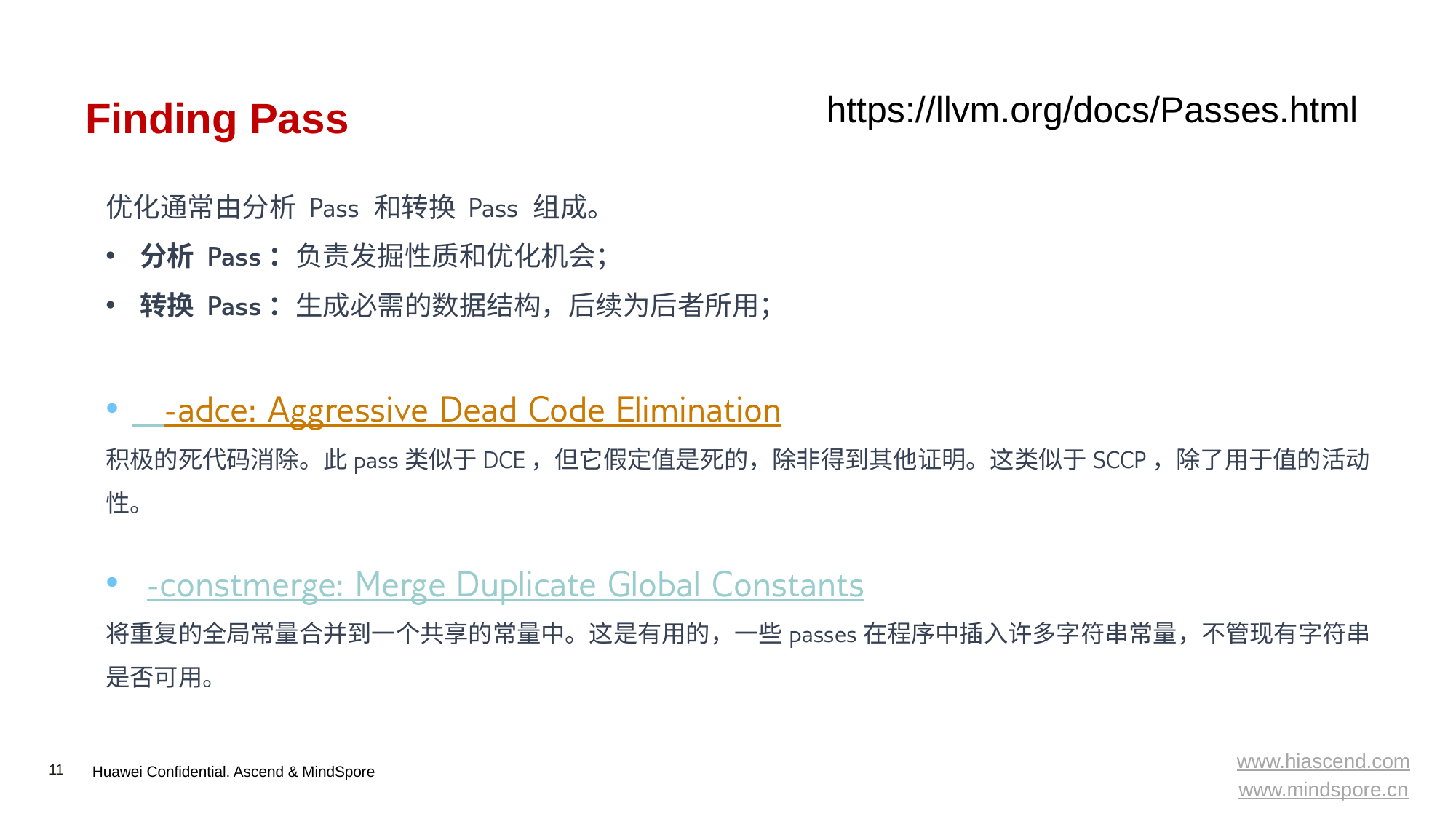

# Finding Pass
https://llvm.org/docs/Passes.html
优化通常由分析 Pass 和转换 Pass 组成。
分析 Pass：负责发掘性质和优化机会；
转换 Pass：生成必需的数据结构，后续为后者所用；
   -adce: Aggressive Dead Code Elimination
积极的死代码消除。此pass类似于DCE，但它假定值是死的，除非得到其他证明。这类似于SCCP，除了用于值的活动性。

-constmerge: Merge Duplicate Global Constants
将重复的全局常量合并到一个共享的常量中。这是有用的，一些passes在程序中插入许多字符串常量，不管现有字符串是否可用。